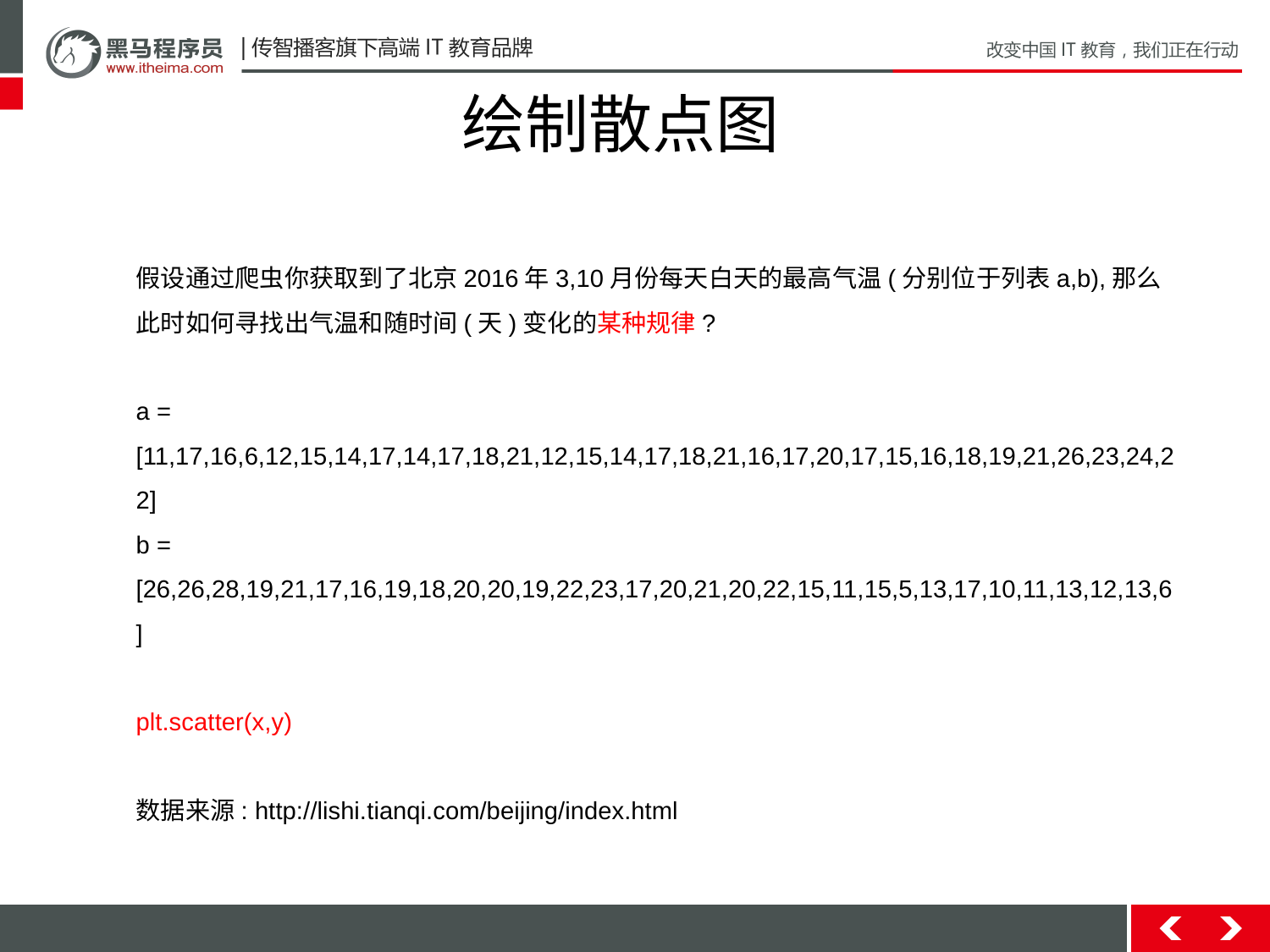

# 绘制散点图
假设通过爬虫你获取到了北京2016年3,10月份每天白天的最高气温(分别位于列表a,b),那么此时如何寻找出气温和随时间(天)变化的某种规律?

a = [11,17,16,6,12,15,14,17,14,17,18,21,12,15,14,17,18,21,16,17,20,17,15,16,18,19,21,26,23,24,22]
b = [26,26,28,19,21,17,16,19,18,20,20,19,22,23,17,20,21,20,22,15,11,15,5,13,17,10,11,13,12,13,6]

plt.scatter(x,y)

数据来源: http://lishi.tianqi.com/beijing/index.html